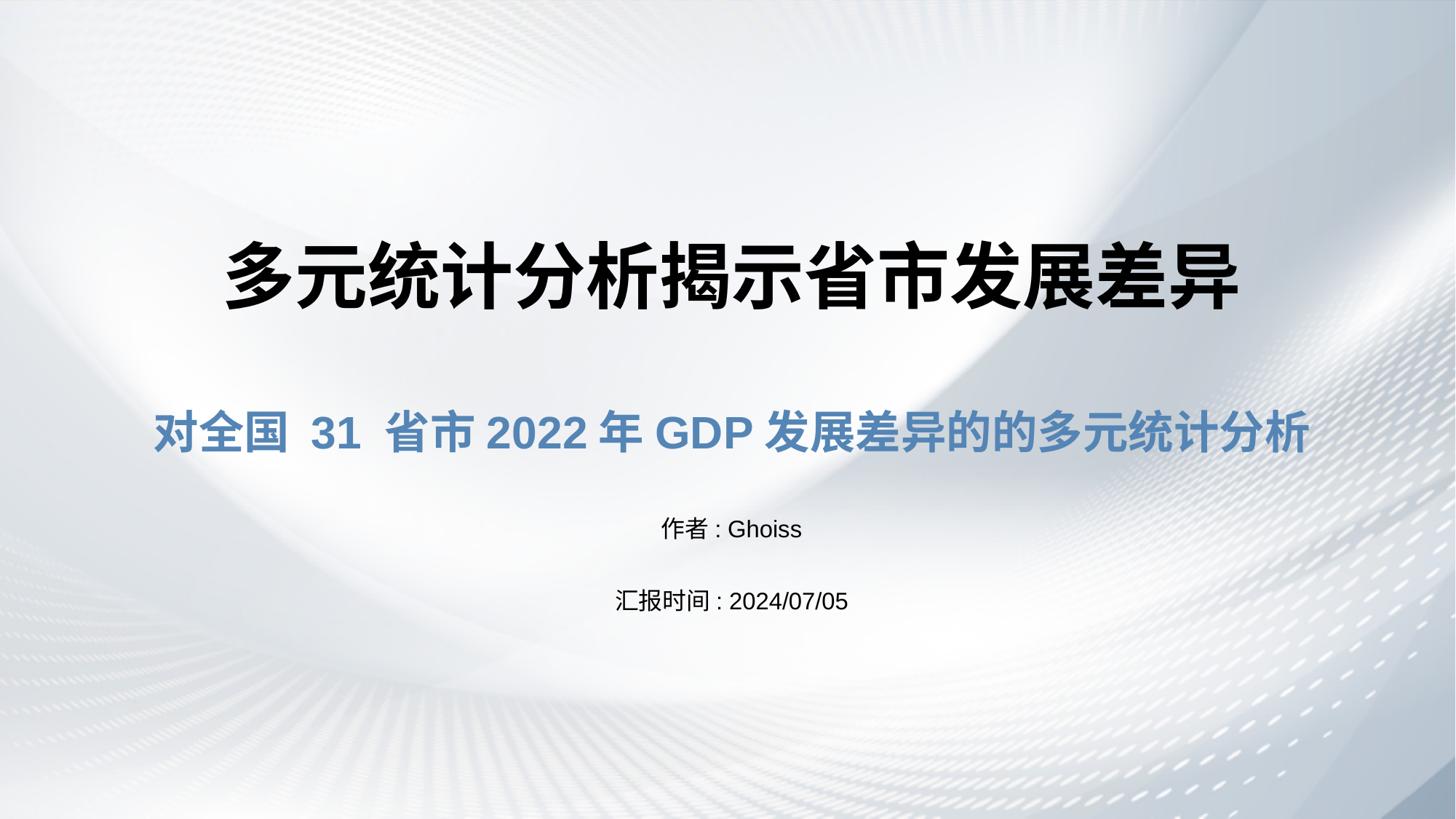

多元统计分析揭示省市发展差异

对全国 31 省市2022年GDP发展差异的的多元统计分析

作者: Ghoiss
汇报时间: 2024/07/05